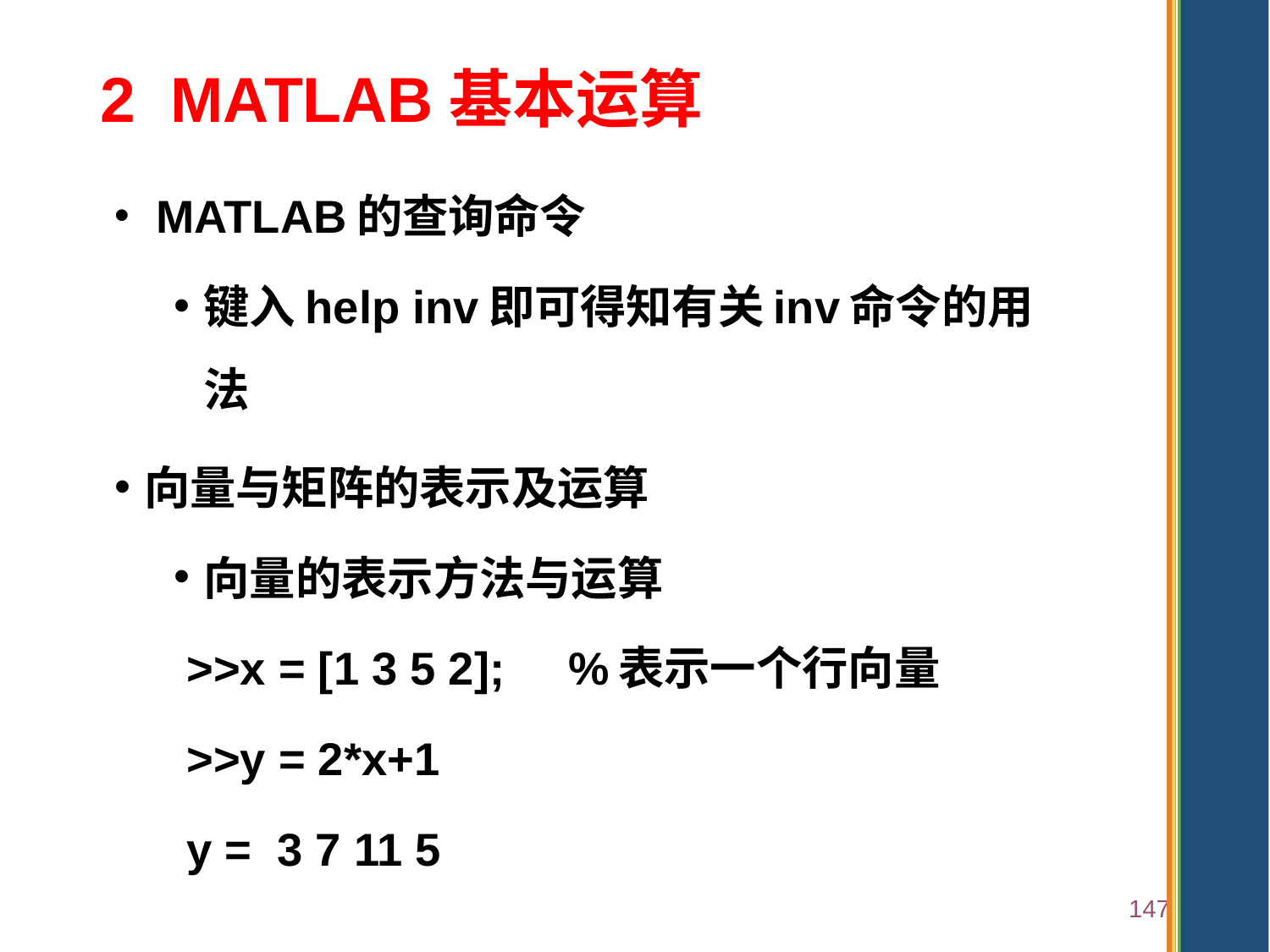

# 2  MATLAB基本运算
 MATLAB的查询命令
键入help inv即可得知有关inv命令的用法
向量与矩阵的表示及运算
向量的表示方法与运算
 >>x = [1 3 5 2];     %表示一个行向量
 >>y = 2*x+1
 y =  3 7 11 5
147